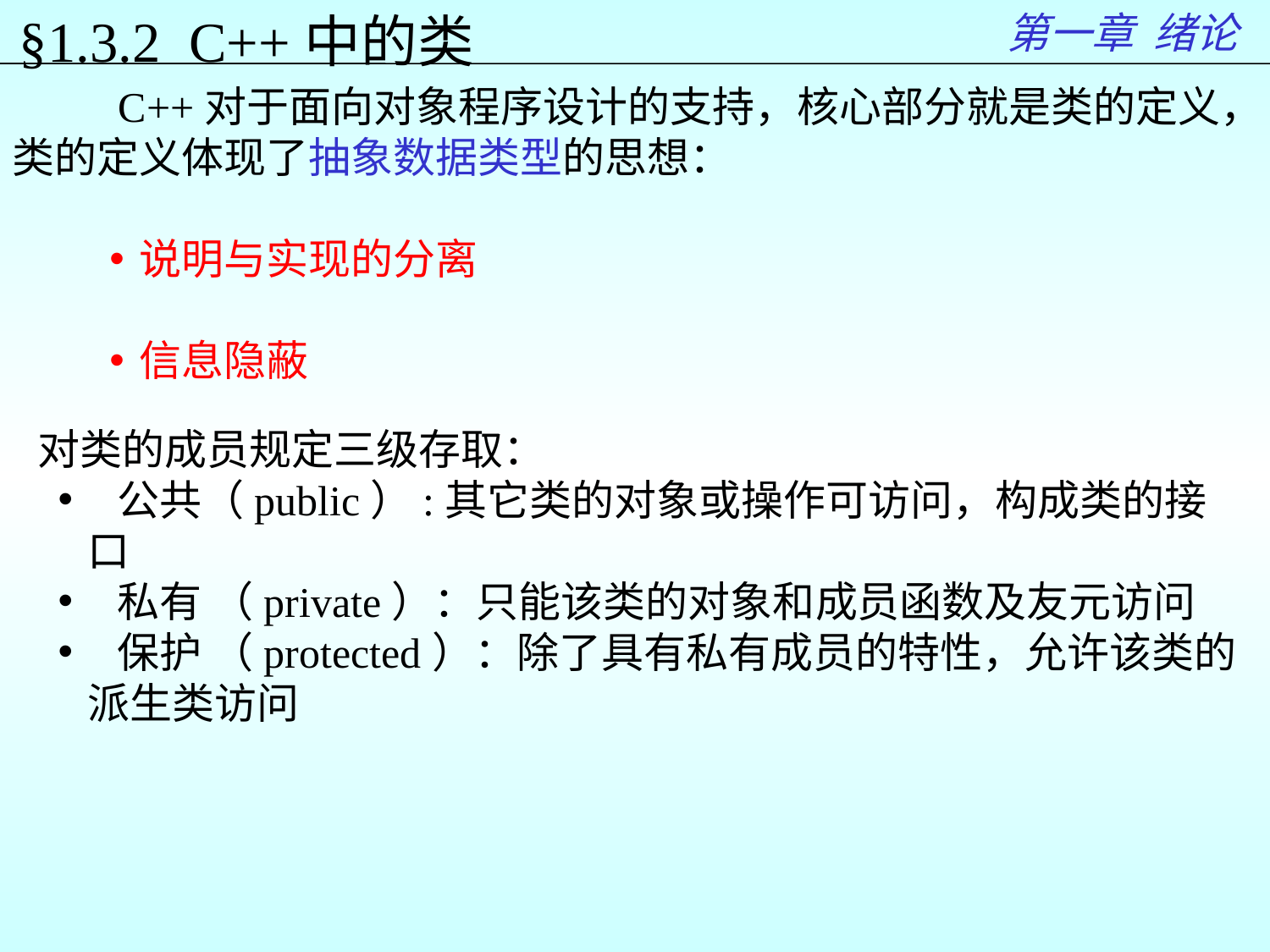

第一章  绪论

§1.3.2  C++中的类
          C++对于面向对象程序设计的支持，核心部分就是类的定义，
类的定义体现了抽象数据类型的思想：

说明与实现的分离

信息隐蔽

对类的成员规定三级存取：
  公共（public）:其它类的对象或操作可访问，构成类的接口
  私有 （private）：只能该类的对象和成员函数及友元访问
  保护 （protected）：除了具有私有成员的特性，允许该类的派生类访问